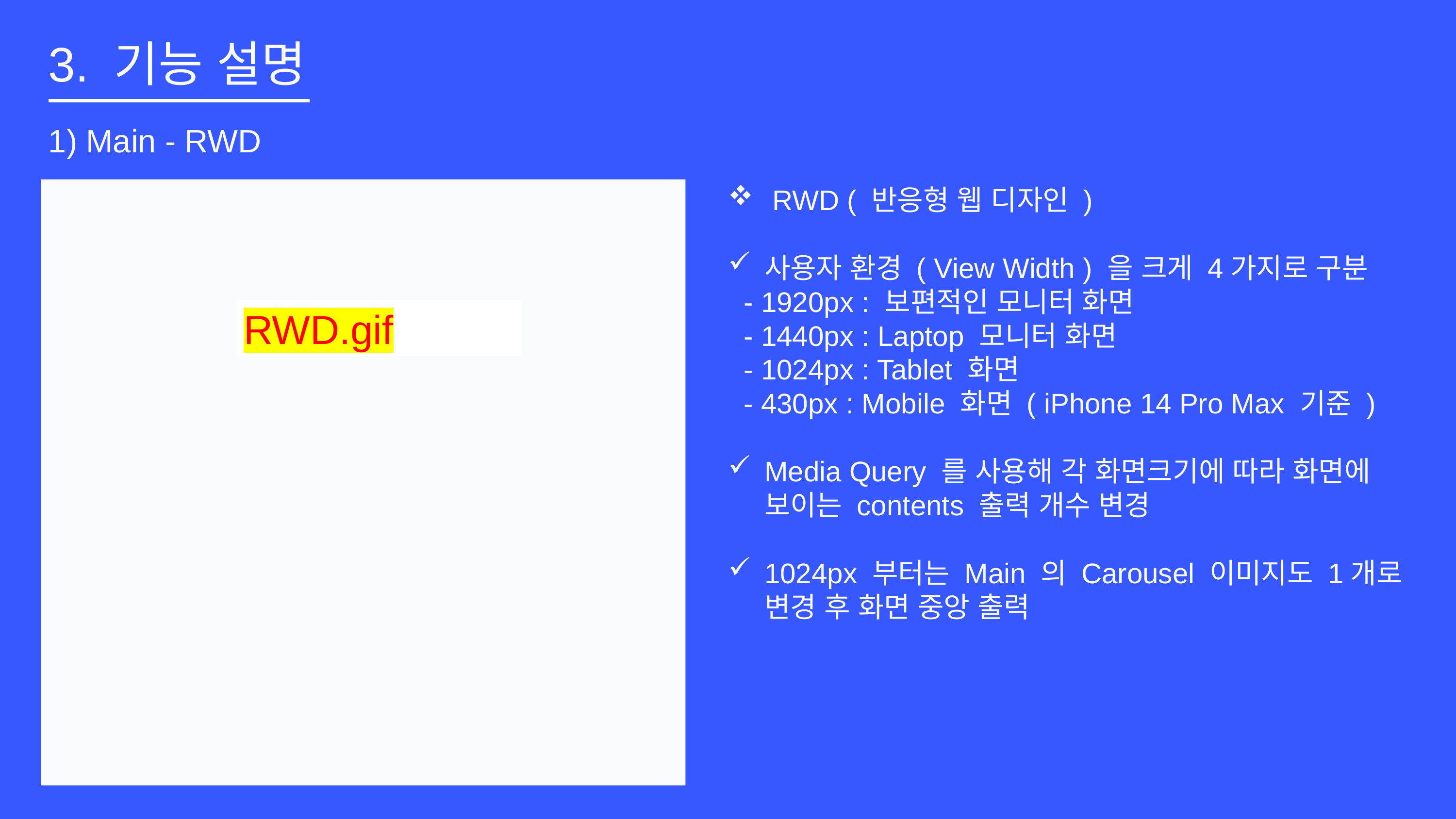

3. 기능 설명
1) Main - RWD

 RWD ( 반응형 웹 디자인 )

사용자 환경 ( View Width ) 을 크게 4가지로 구분
  - 1920px : 보편적인 모니터 화면
  - 1440px : Laptop 모니터 화면
  - 1024px : Tablet 화면
  - 430px : Mobile 화면 ( iPhone 14 Pro Max 기준 )

Media Query 를 사용해 각 화면크기에 따라 화면에 보이는 contents 출력 개수 변경

1024px 부터는 Main 의 Carousel 이미지도 1개로 변경 후 화면 중앙 출력

RWD.gif